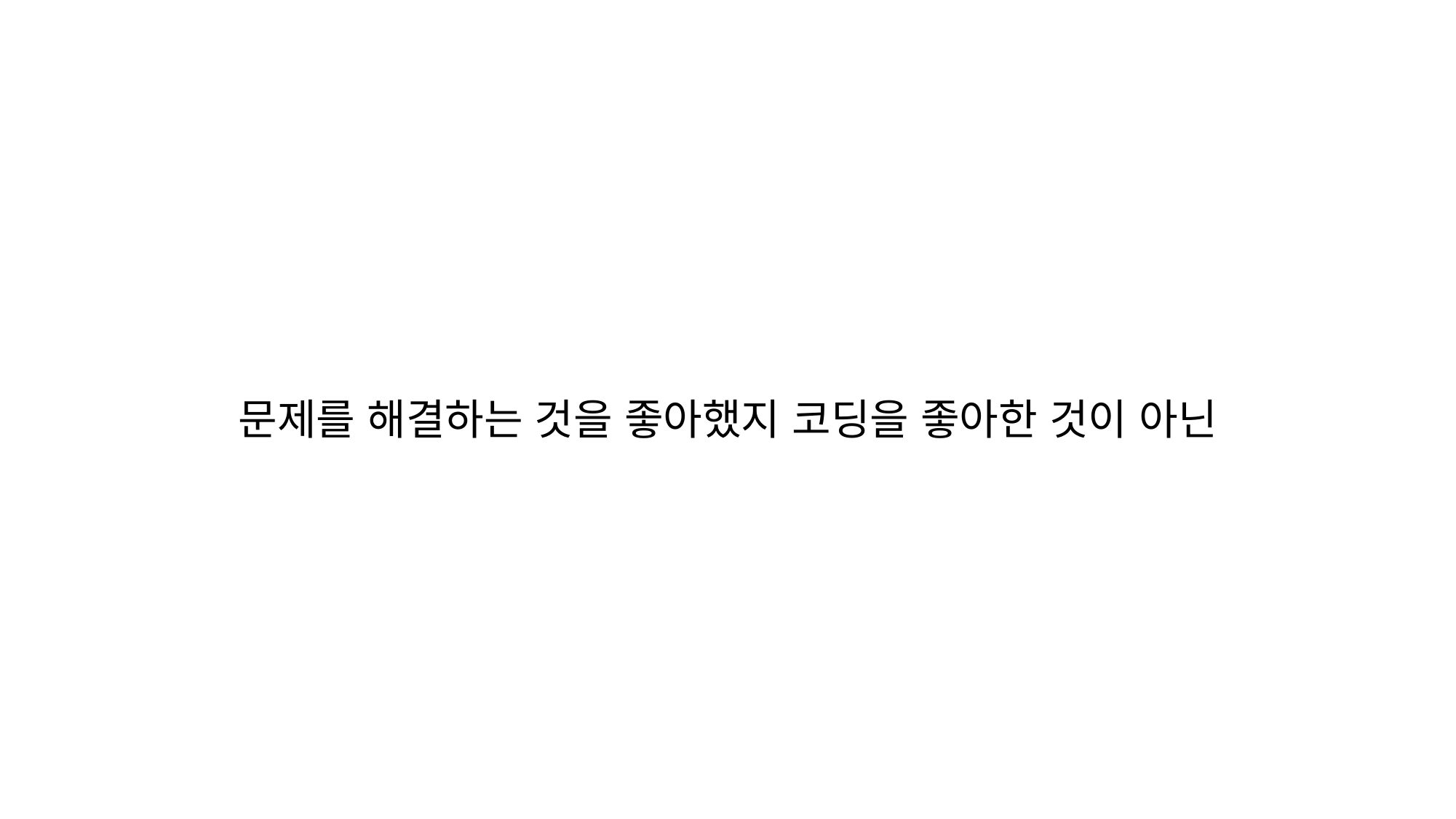

문제를 해결하는 것을 좋아했지 코딩을 좋아한 것이 아닌